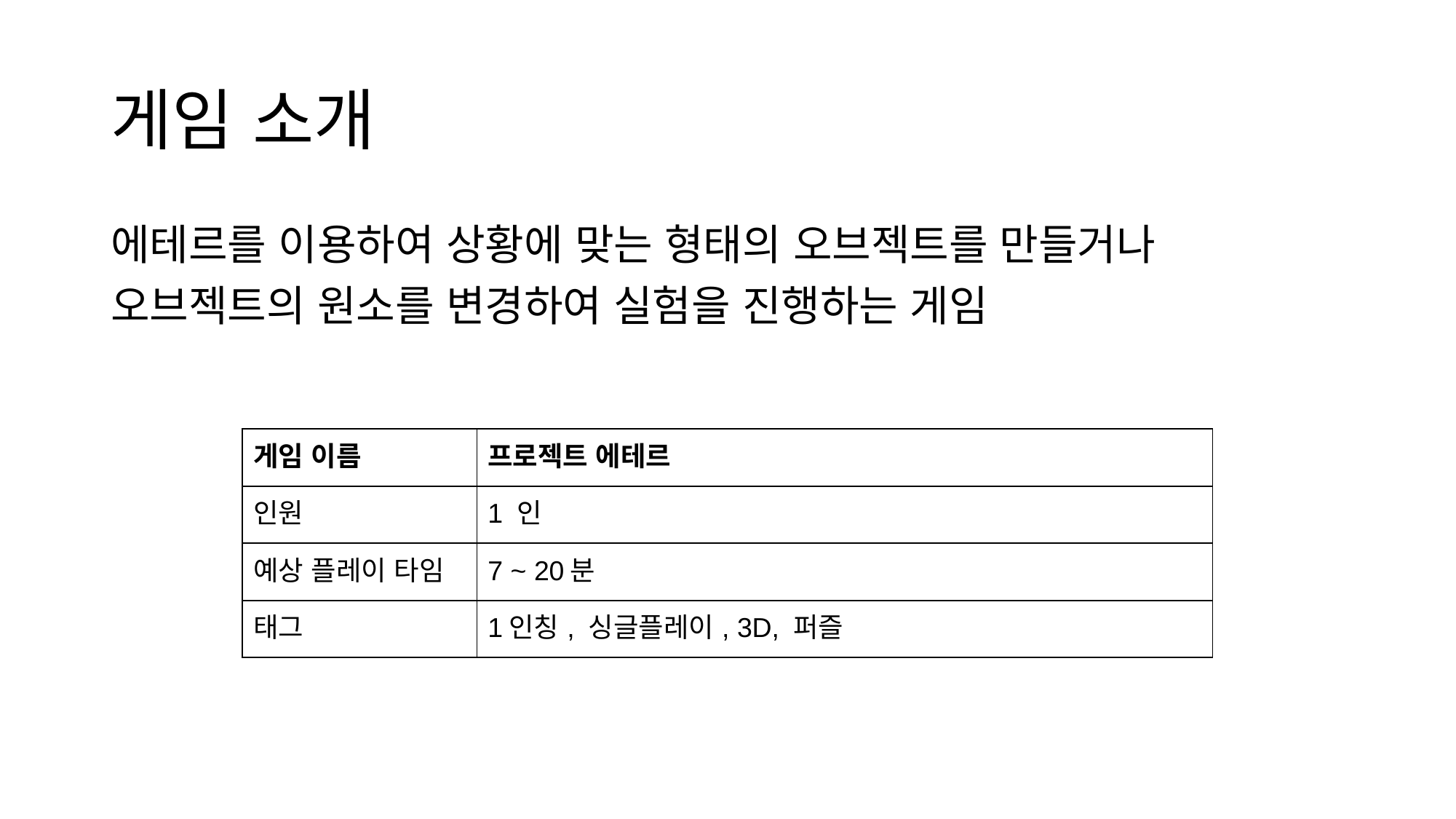

# 게임 소개
에테르를 이용하여 상황에 맞는 형태의 오브젝트를 만들거나
오브젝트의 원소를 변경하여 실험을 진행하는 게임
| 게임 이름 | 프로젝트 에테르 |
| --- | --- |
| 인원 | 1 인 |
| 예상 플레이 타임 | 7 ~ 20분 |
| 태그 | 1인칭, 싱글플레이, 3D, 퍼즐 |